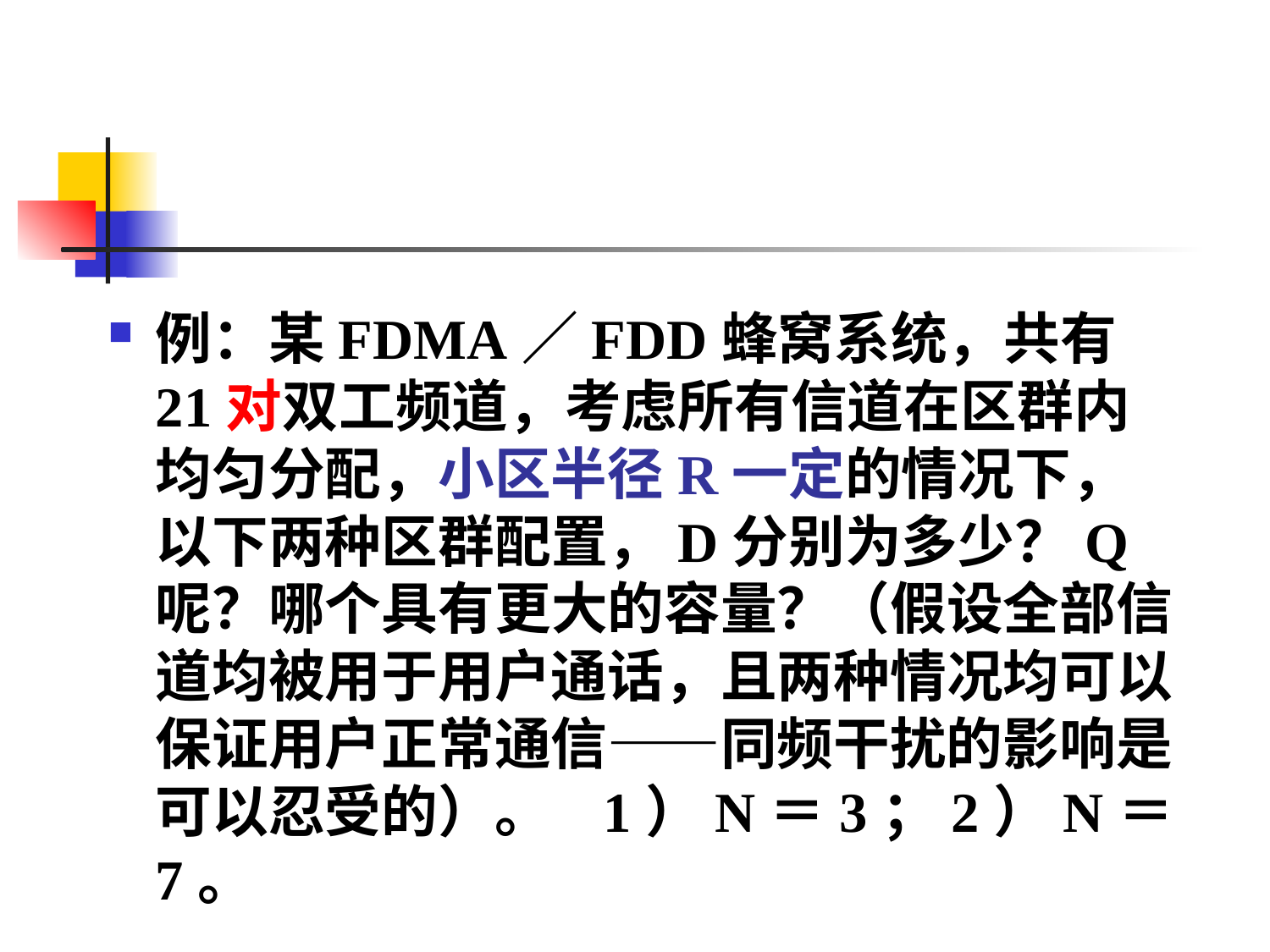

例：某FDMA／FDD蜂窝系统，共有21对双工频道，考虑所有信道在区群内均匀分配，小区半径R一定的情况下，以下两种区群配置，D分别为多少？Q呢？哪个具有更大的容量？（假设全部信道均被用于用户通话，且两种情况均可以保证用户正常通信——同频干扰的影响是可以忍受的）。   1）N＝3；2）N＝7。